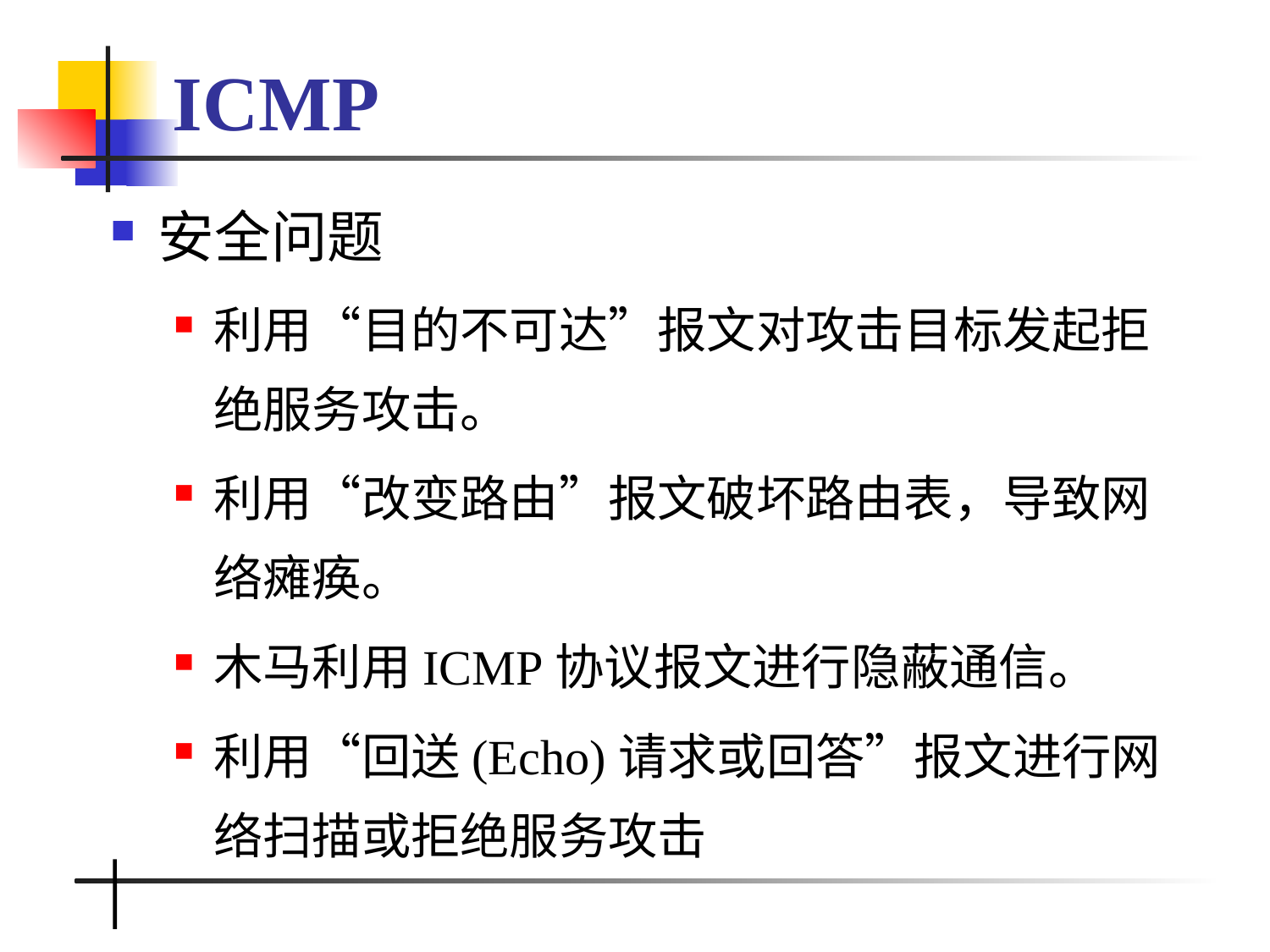

# ICMP
安全问题
利用“目的不可达”报文对攻击目标发起拒绝服务攻击。
利用“改变路由”报文破坏路由表，导致网络瘫痪。
木马利用ICMP协议报文进行隐蔽通信。
利用“回送(Echo)请求或回答”报文进行网络扫描或拒绝服务攻击